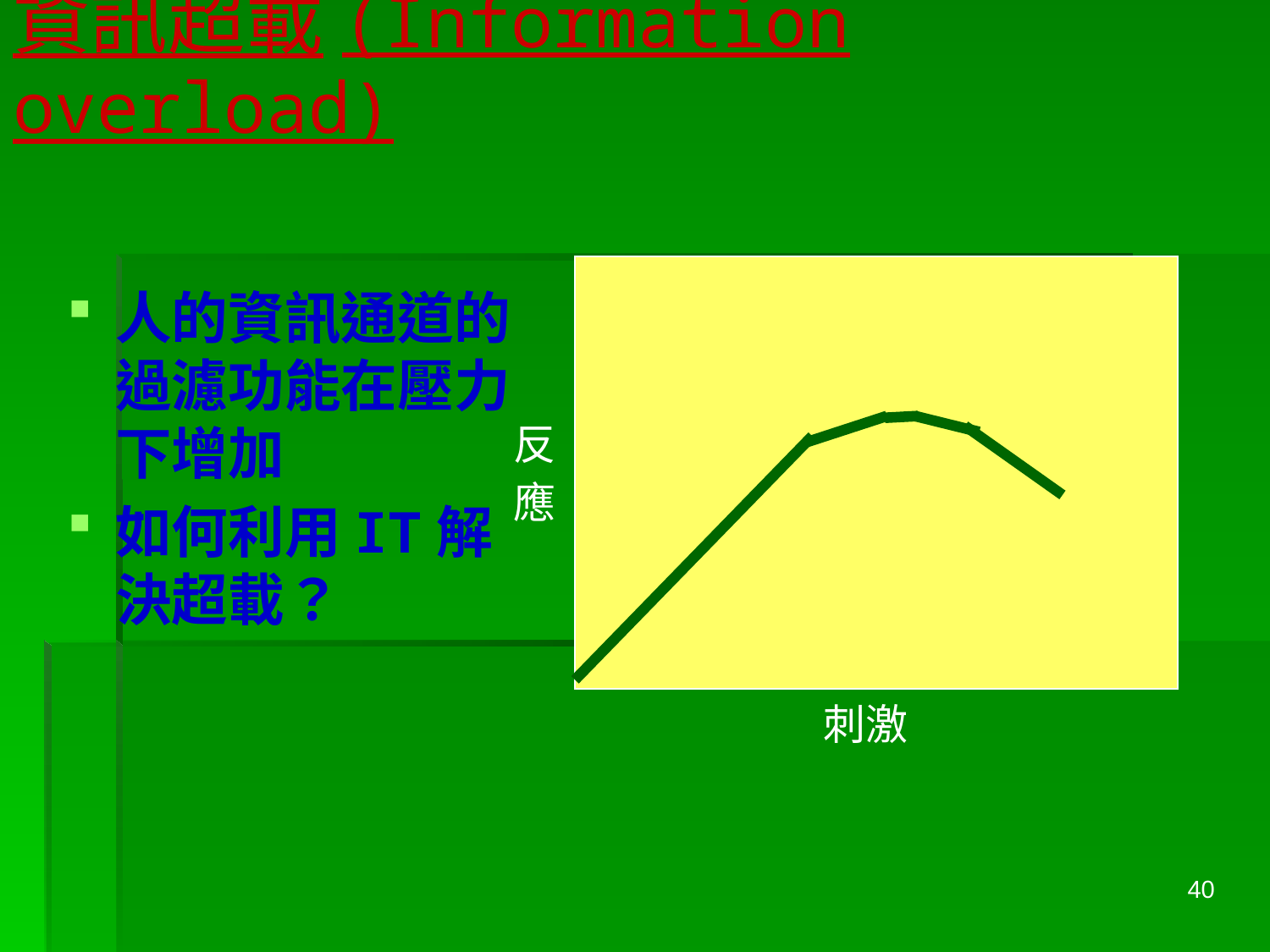

# 資訊超載(Information overload)

人的資訊通道的過濾功能在壓力下增加
如何利用IT解決超載？
反
應

刺激
40